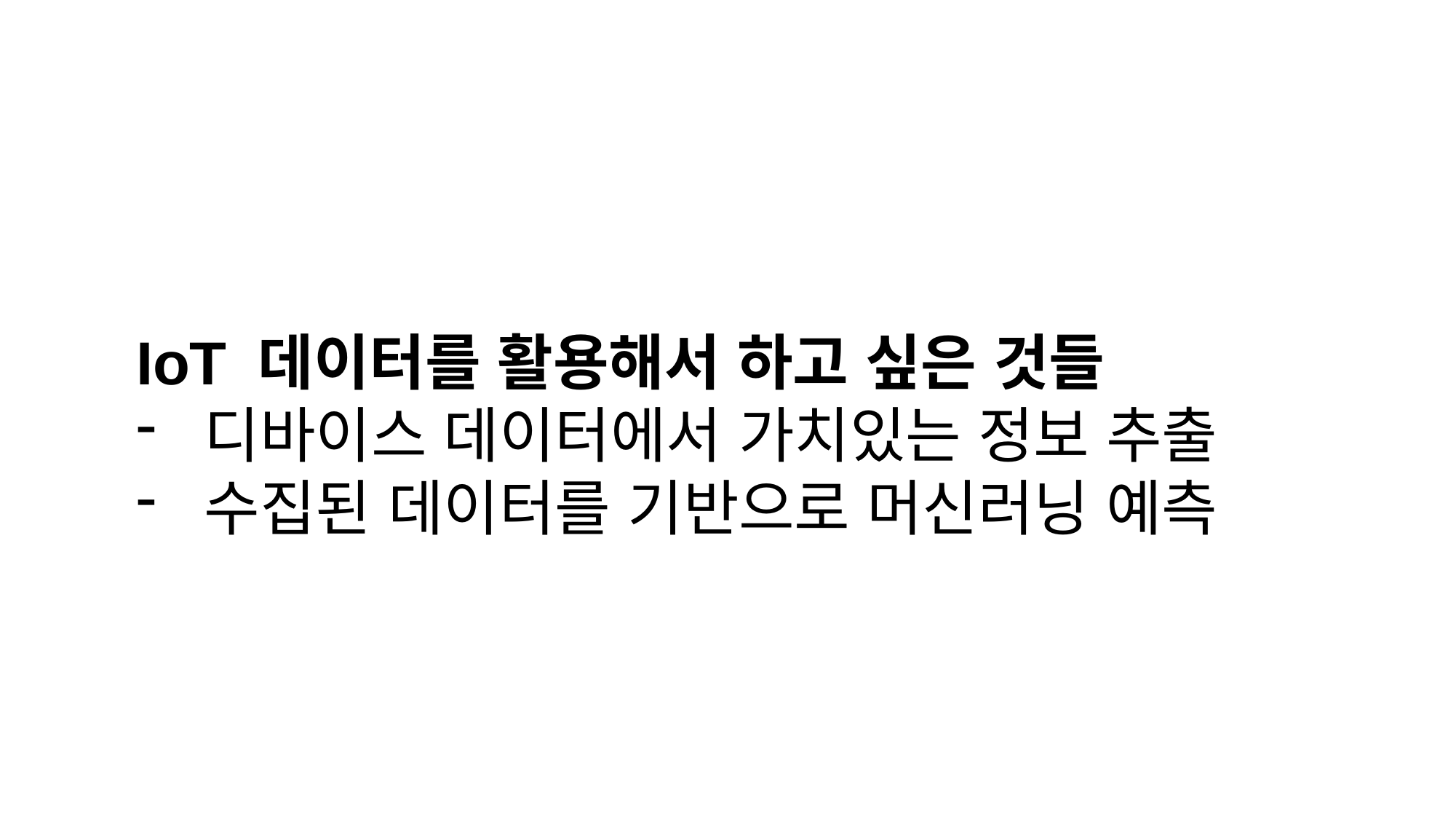

IoT 데이터를 활용해서 하고 싶은 것들
디바이스 데이터에서 가치있는 정보 추출
수집된 데이터를 기반으로 머신러닝 예측